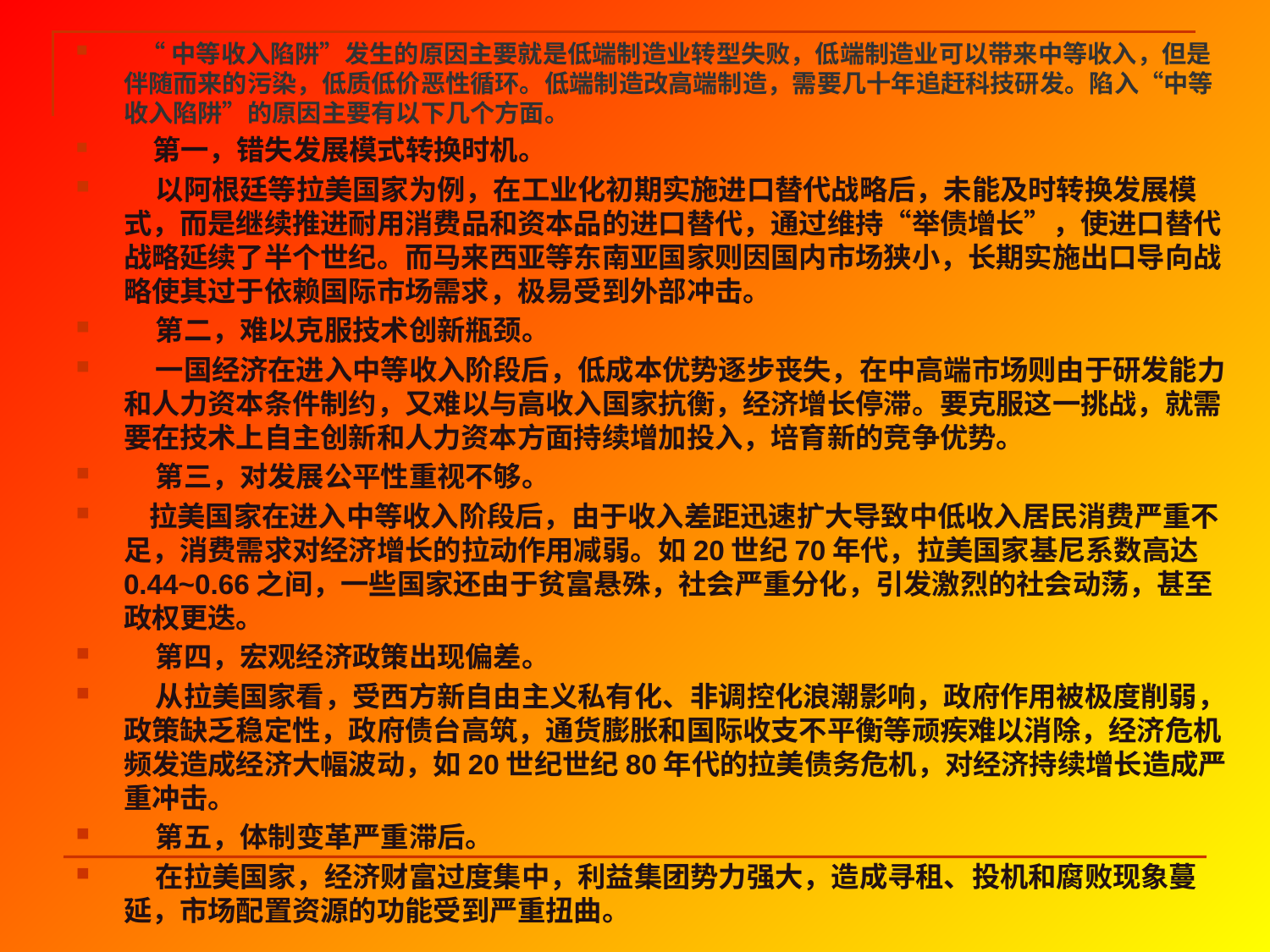

“中等收入陷阱”发生的原因主要就是低端制造业转型失败，低端制造业可以带来中等收入，但是伴随而来的污染，低质低价恶性循环。低端制造改高端制造，需要几十年追赶科技研发。陷入“中等收入陷阱”的原因主要有以下几个方面。
    第一，错失发展模式转换时机。
    以阿根廷等拉美国家为例，在工业化初期实施进口替代战略后，未能及时转换发展模式，而是继续推进耐用消费品和资本品的进口替代，通过维持“举债增长”，使进口替代战略延续了半个世纪。而马来西亚等东南亚国家则因国内市场狭小，长期实施出口导向战略使其过于依赖国际市场需求，极易受到外部冲击。
    第二，难以克服技术创新瓶颈。
    一国经济在进入中等收入阶段后，低成本优势逐步丧失，在中高端市场则由于研发能力和人力资本条件制约，又难以与高收入国家抗衡，经济增长停滞。要克服这一挑战，就需要在技术上自主创新和人力资本方面持续增加投入，培育新的竞争优势。
    第三，对发展公平性重视不够。
   拉美国家在进入中等收入阶段后，由于收入差距迅速扩大导致中低收入居民消费严重不足，消费需求对经济增长的拉动作用减弱。如20世纪70年代，拉美国家基尼系数高达0.44~0.66之间，一些国家还由于贫富悬殊，社会严重分化，引发激烈的社会动荡，甚至政权更迭。
    第四，宏观经济政策出现偏差。
    从拉美国家看，受西方新自由主义私有化、非调控化浪潮影响，政府作用被极度削弱，政策缺乏稳定性，政府债台高筑，通货膨胀和国际收支不平衡等顽疾难以消除，经济危机频发造成经济大幅波动，如20世纪世纪80年代的拉美债务危机，对经济持续增长造成严重冲击。
    第五，体制变革严重滞后。
    在拉美国家，经济财富过度集中，利益集团势力强大，造成寻租、投机和腐败现象蔓延，市场配置资源的功能受到严重扭曲。